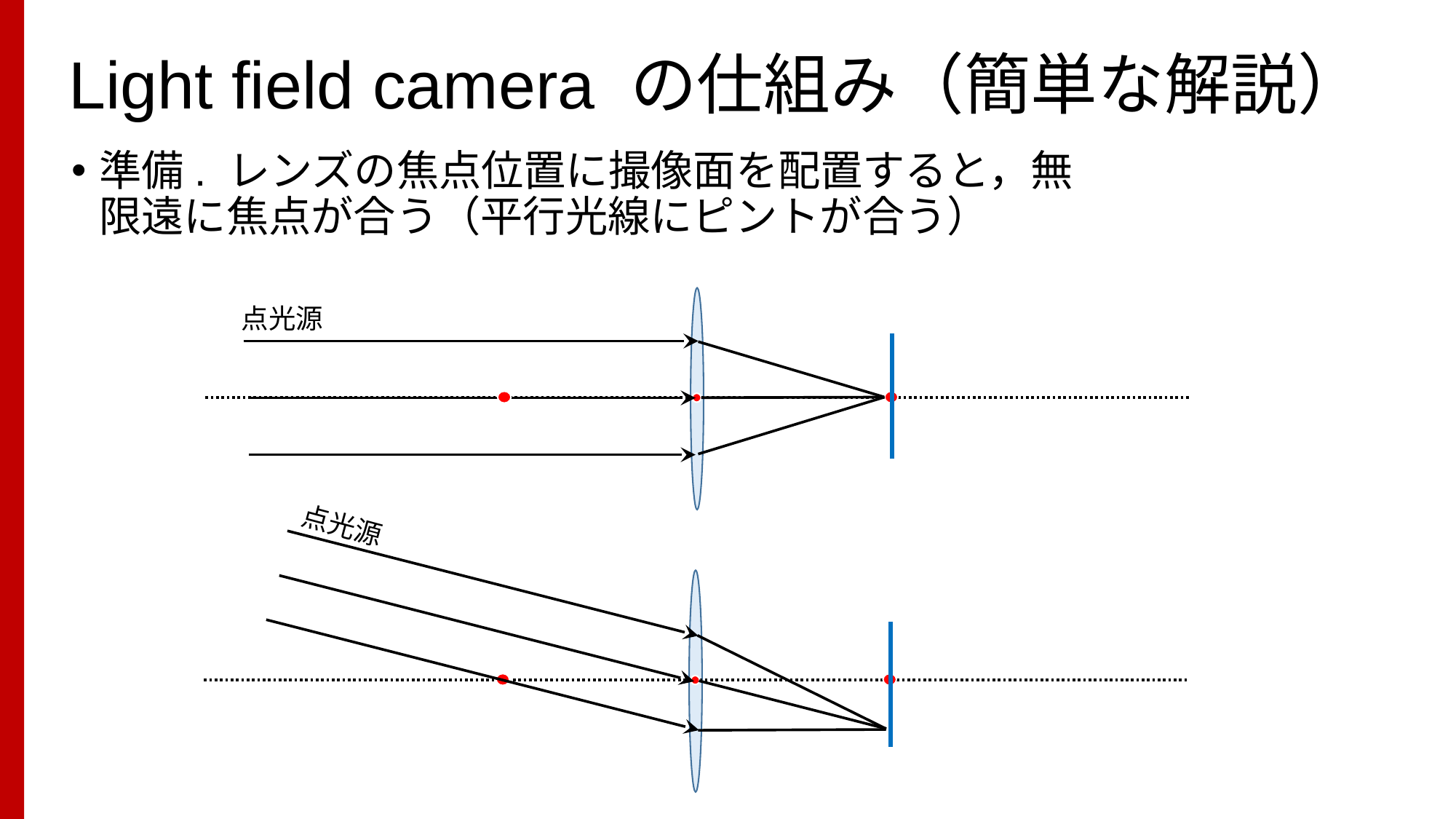

# Light field camera の仕組み（簡単な解説）
準備. レンズの焦点位置に撮像面を配置すると，無限遠に焦点が合う（平行光線にピントが合う）

点光源

点光源